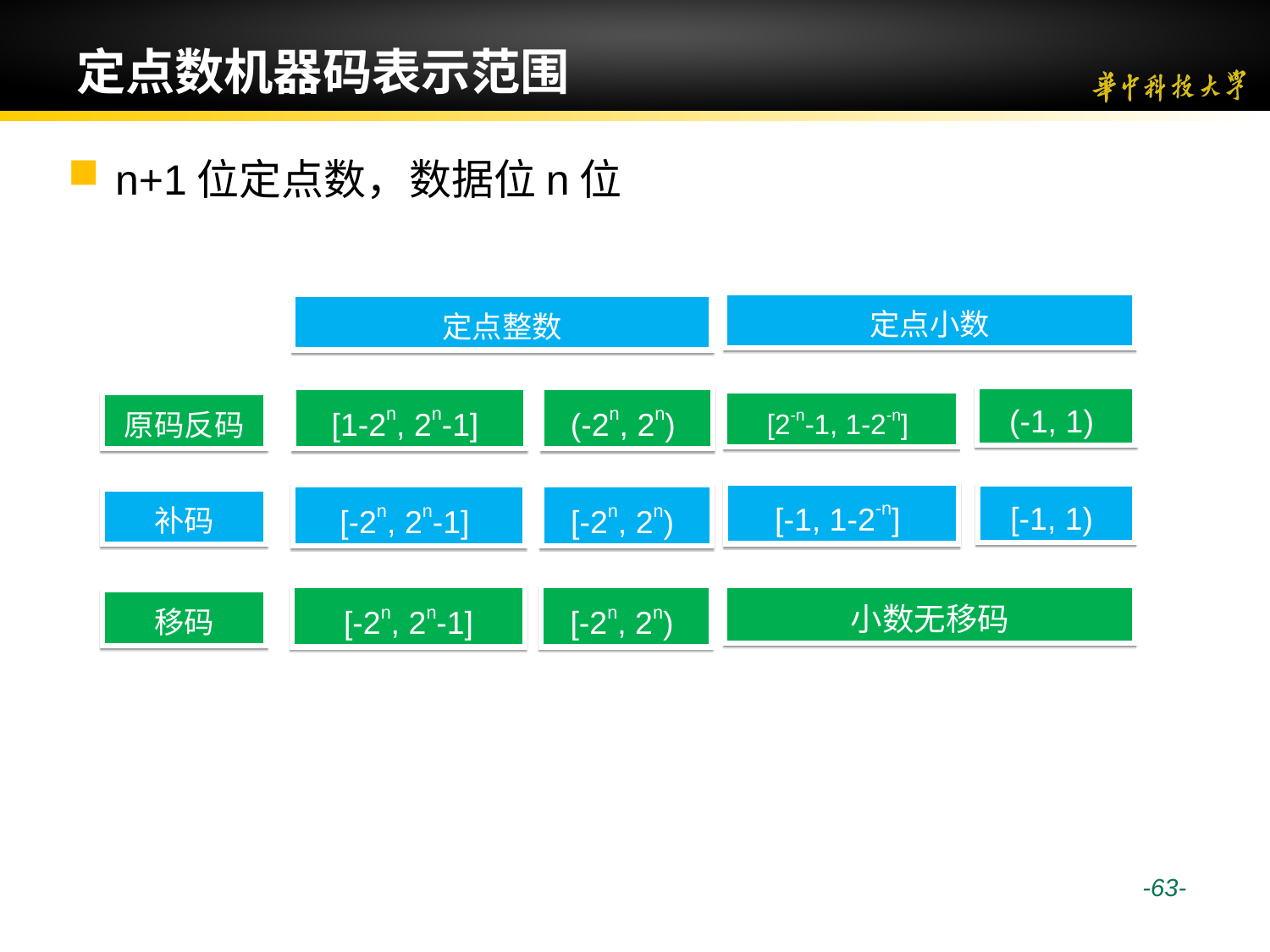

# 定点数机器码表示范围
n+1位定点数，数据位n位

定点小数
定点整数
(-1, 1)
[1-2n, 2n-1]
(-2n, 2n)
[2-n-1, 1-2-n]
原码反码
[-1, 1-2-n]
[-1, 1)
[-2n, 2n-1]
[-2n, 2n)
补码
小数无移码
[-2n, 2n-1]
[-2n, 2n)
移码
 -63-